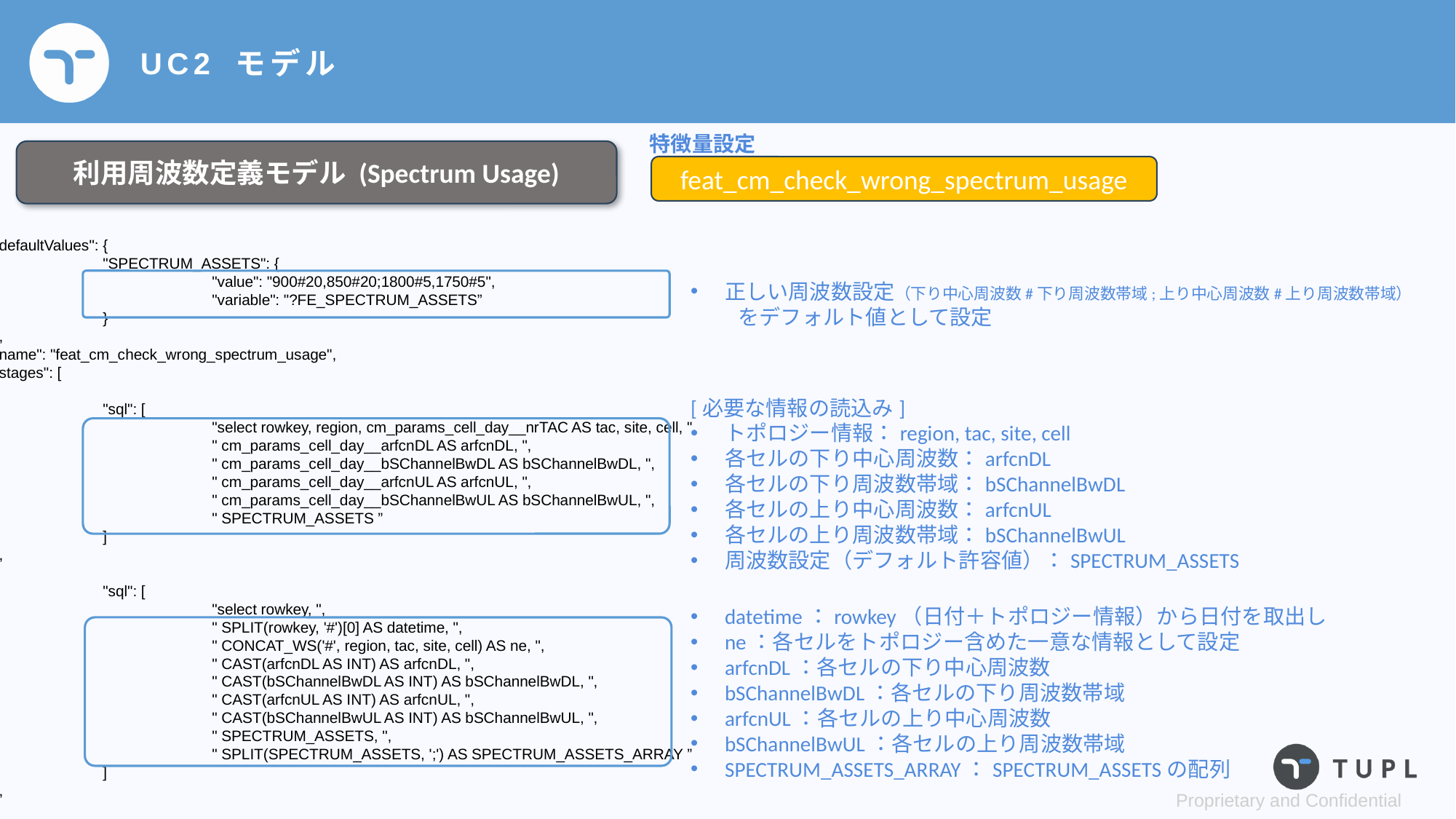

# UC2 モデル
特徴量設定
利用周波数定義モデル (Spectrum Usage)
feat_cm_check_wrong_spectrum_usage
"defaultValues": {
	"SPECTRUM_ASSETS": {
		"value": "900#20,850#20;1800#5,1750#5",
		"variable": "?FE_SPECTRUM_ASSETS”
	}
},
"name": "feat_cm_check_wrong_spectrum_usage",
"stages": [
{
	"sql": [
		"select rowkey, region, cm_params_cell_day__nrTAC AS tac, site, cell, ",
		" cm_params_cell_day__arfcnDL AS arfcnDL, ",
		" cm_params_cell_day__bSChannelBwDL AS bSChannelBwDL, ",
		" cm_params_cell_day__arfcnUL AS arfcnUL, ",
		" cm_params_cell_day__bSChannelBwUL AS bSChannelBwUL, ",
		" SPECTRUM_ASSETS ”
	]
},
{
	"sql": [
		"select rowkey, ",
		" SPLIT(rowkey, '#')[0] AS datetime, ",
		" CONCAT_WS('#', region, tac, site, cell) AS ne, ",
		" CAST(arfcnDL AS INT) AS arfcnDL, ",
		" CAST(bSChannelBwDL AS INT) AS bSChannelBwDL, ",
		" CAST(arfcnUL AS INT) AS arfcnUL, ",
		" CAST(bSChannelBwUL AS INT) AS bSChannelBwUL, ",
		" SPECTRUM_ASSETS, ",
		" SPLIT(SPECTRUM_ASSETS, ';') AS SPECTRUM_ASSETS_ARRAY ”
	]
},

正しい周波数設定（下り中心周波数#下り周波数帯域;上り中心周波数#上り周波数帯域）
　　　をデフォルト値として設定
[必要な情報の読込み]
トポロジー情報：region, tac, site, cell
各セルの下り中心周波数：arfcnDL
各セルの下り周波数帯域：bSChannelBwDL
各セルの上り中心周波数：arfcnUL
各セルの上り周波数帯域：bSChannelBwUL
周波数設定（デフォルト許容値）：SPECTRUM_ASSETS

datetime：rowkey（日付＋トポロジー情報）から日付を取出し
ne：各セルをトポロジー含めた一意な情報として設定
arfcnDL：各セルの下り中心周波数
bSChannelBwDL：各セルの下り周波数帯域
arfcnUL：各セルの上り中心周波数
bSChannelBwUL：各セルの上り周波数帯域
SPECTRUM_ASSETS_ARRAY：SPECTRUM_ASSETSの配列